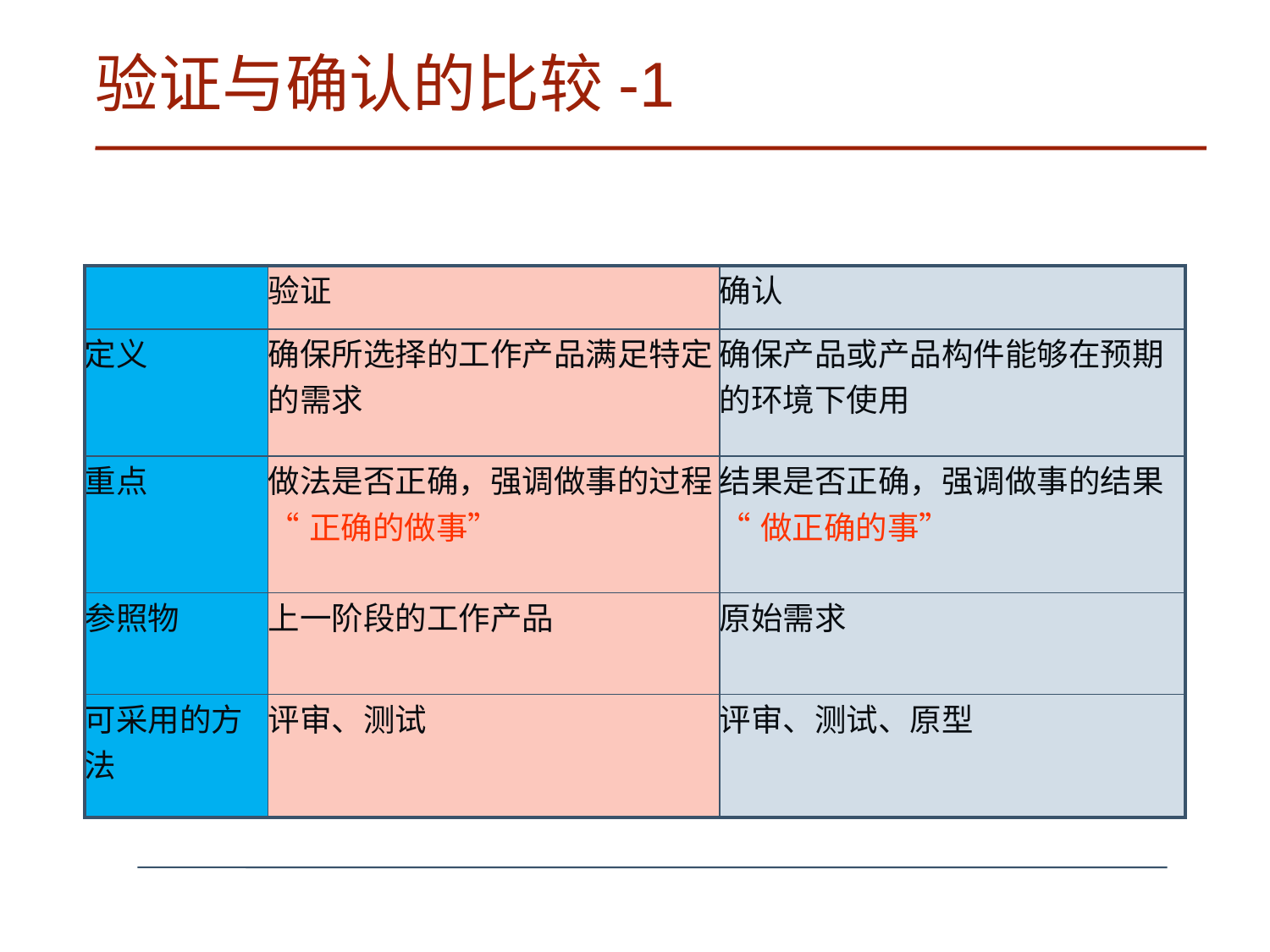

# 验证与确认的比较-1
|  | 验证 | 确认 |
| --- | --- | --- |
| 定义 | 确保所选择的工作产品满足特定的需求 | 确保产品或产品构件能够在预期的环境下使用 |
| 重点 | 做法是否正确，强调做事的过程 “正确的做事” | 结果是否正确，强调做事的结果 “做正确的事” |
| 参照物 | 上一阶段的工作产品 | 原始需求 |
| 可采用的方法 | 评审、测试 | 评审、测试、原型 |